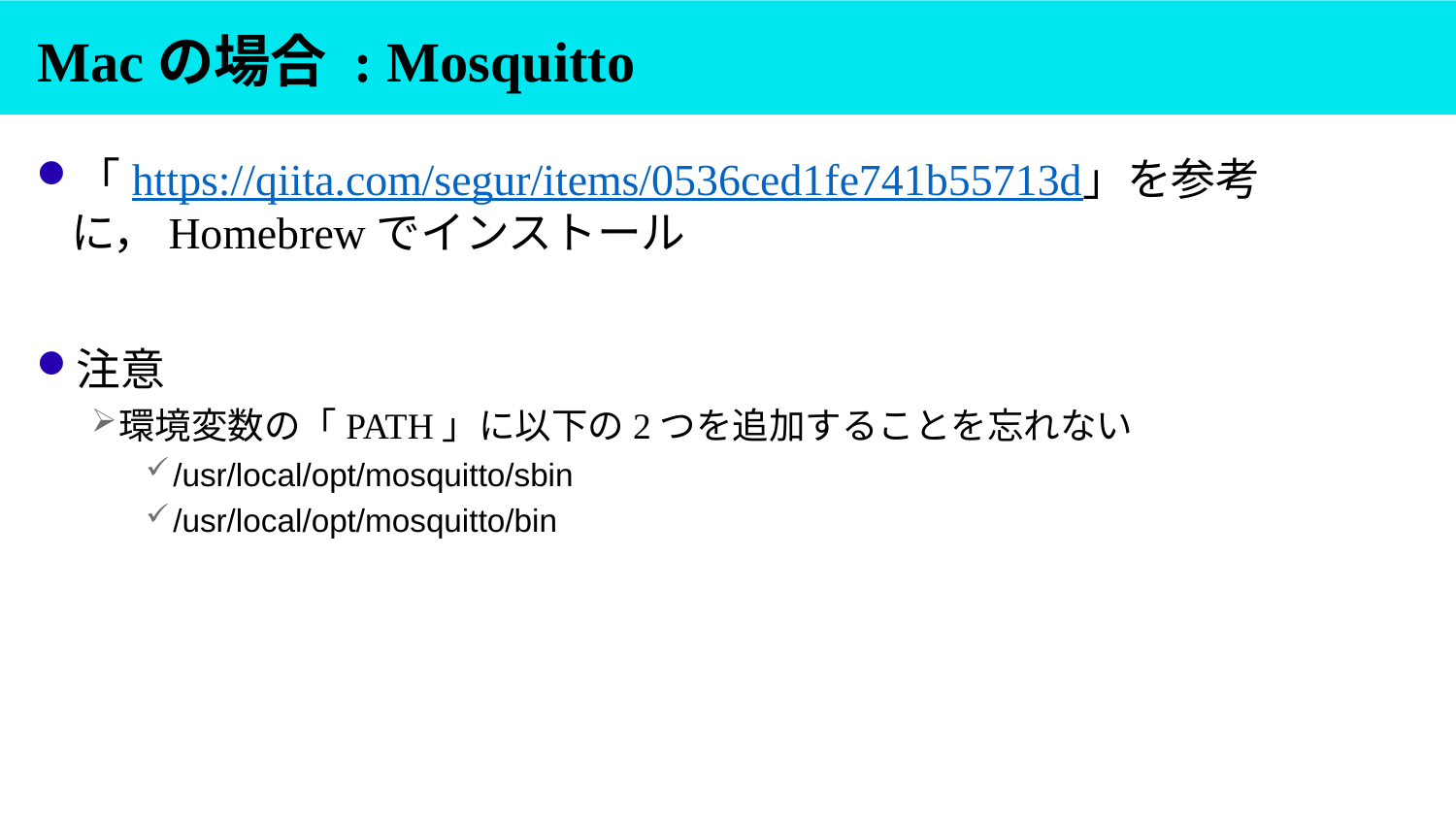

# Macの場合 : Mosquitto
「https://qiita.com/segur/items/0536ced1fe741b55713d」を参考に，Homebrewでインストール

注意
環境変数の「PATH」に以下の2つを追加することを忘れない
/usr/local/opt/mosquitto/sbin
/usr/local/opt/mosquitto/bin